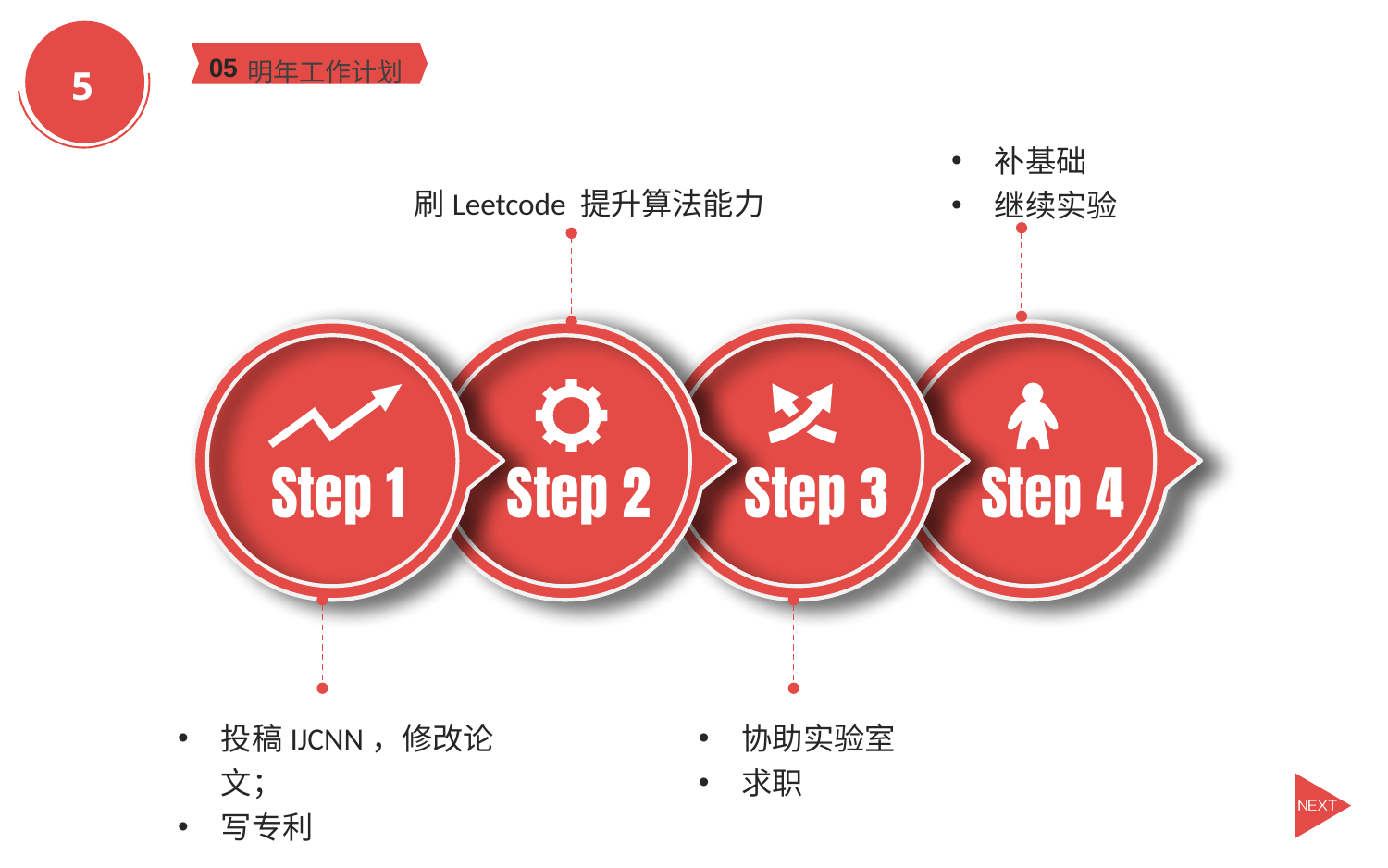

5
明年工作计划

05
补基础
继续实验
刷Leetcode 提升算法能力

Step 1
Step 2
Step 3
Step 4
投稿IJCNN，修改论文；
写专利
协助实验室
求职